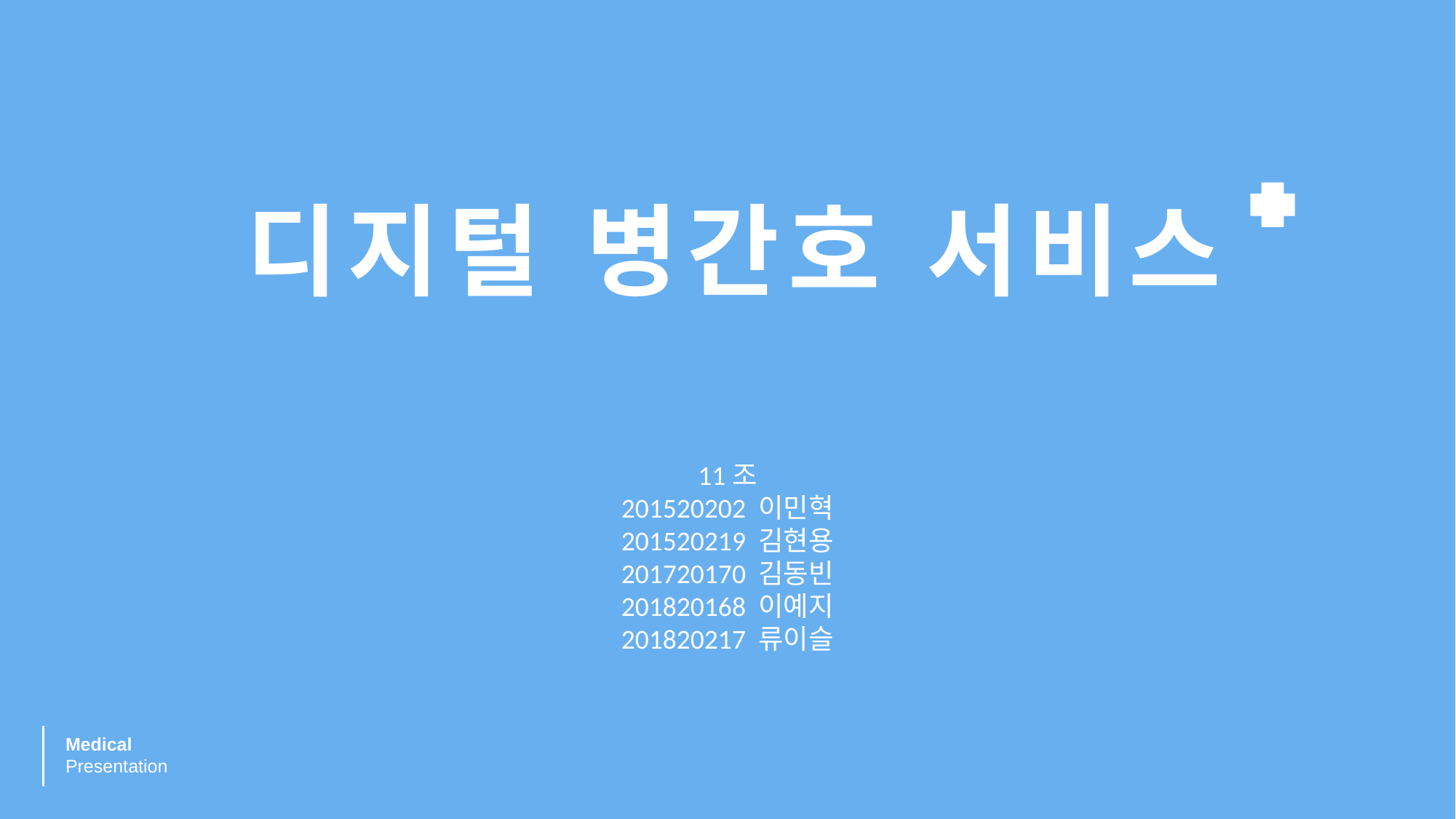

디지털 병간호 서비스

11조
201520202 이민혁
201520219 김현용
201720170 김동빈
201820168 이예지
201820217 류이슬
Medical
Presentation